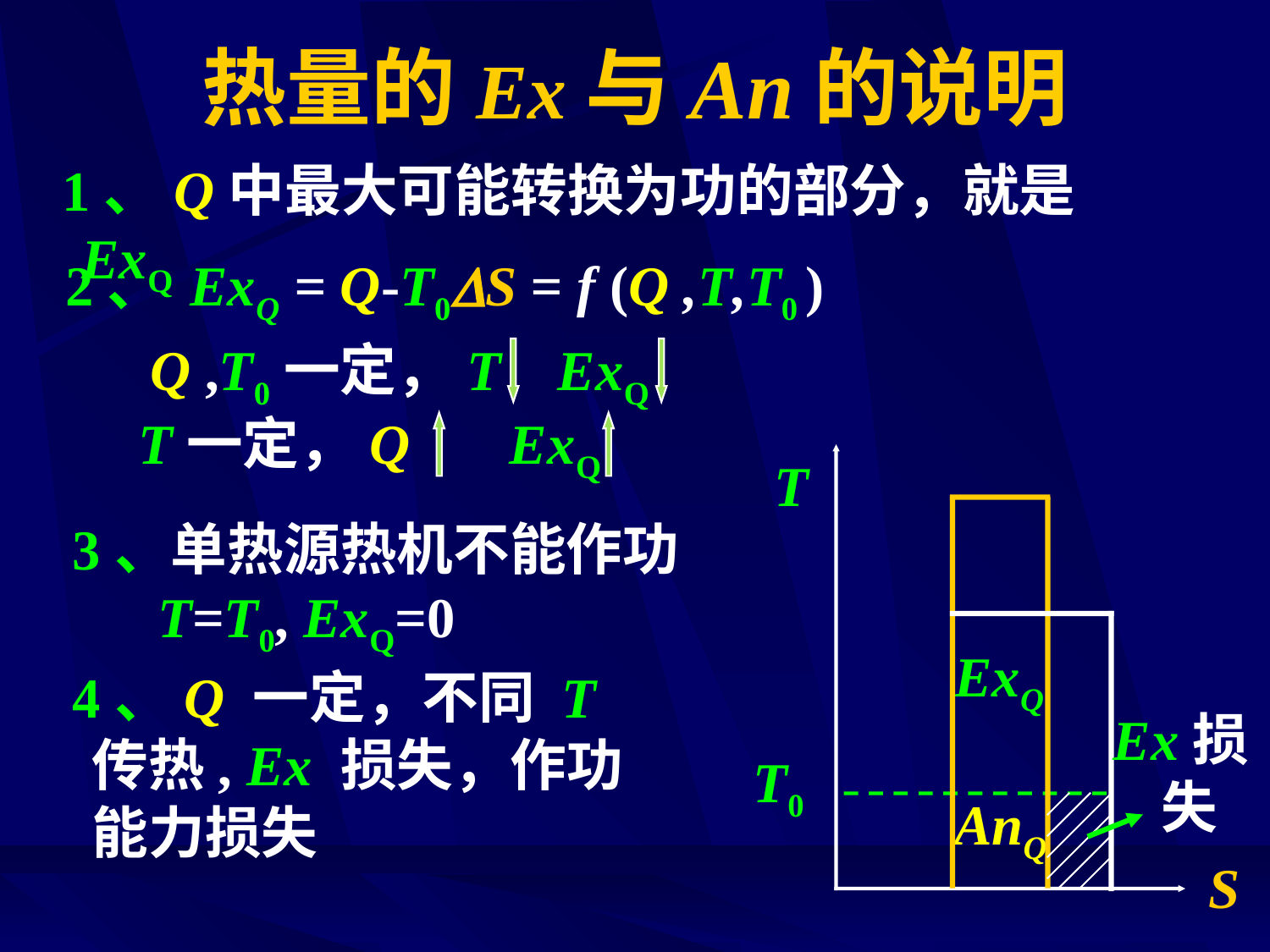

# 热量的Ex与An的说明
  1、Q中最大可能转换为功的部分，就是ExQ
2、 ExQ = Q-T0ΔS = f (Q ,T,T0 )
Q ,T0一定，T    ExQ

T一定，Q       ExQ

T

S

  3、单热源热机不能作功
        T=T0, ExQ=0

ExQ
  4、Q 一定，不同 T 传热, Ex 损失，作功能力损失
Ex损失
T0
AnQ